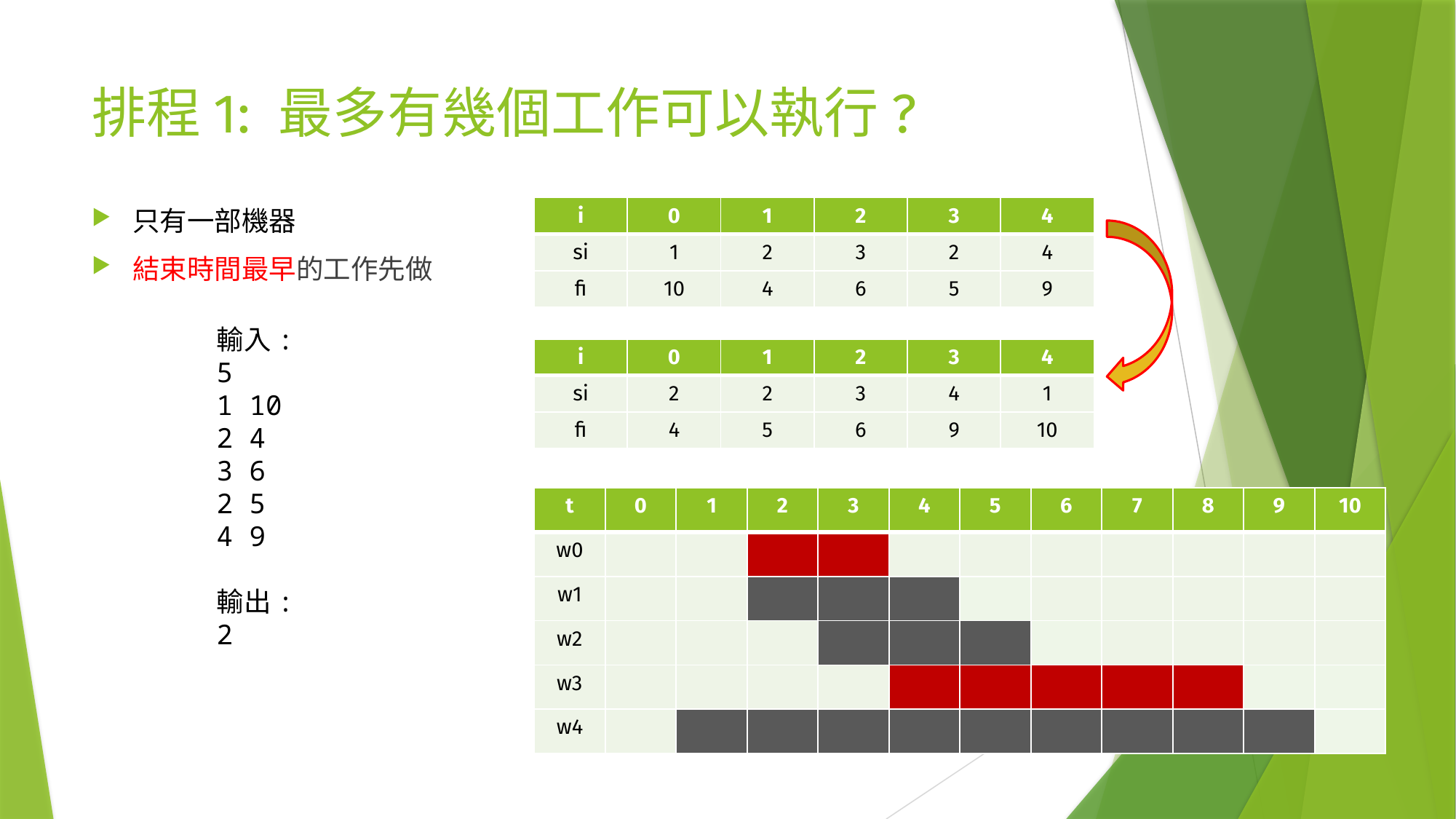

# 排程1: 最多有幾個工作可以執行?
| i | 0 | 1 | 2 | 3 | 4 |
| --- | --- | --- | --- | --- | --- |
| si | 1 | 2 | 3 | 2 | 4 |
| fi | 10 | 4 | 6 | 5 | 9 |
只有一部機器
結束時間最早的工作先做

輸入:﻿
5
1 10
2 4
3 6
2 5
4 9

輸出:
2
| i | 0 | 1 | 2 | 3 | 4 |
| --- | --- | --- | --- | --- | --- |
| si | 2 | 2 | 3 | 4 | 1 |
| fi | 4 | 5 | 6 | 9 | 10 |
| t | 0 | 1 | 2 | 3 | 4 | 5 | 6 | 7 | 8 | 9 | 10 |
| --- | --- | --- | --- | --- | --- | --- | --- | --- | --- | --- | --- |
| w0 |  |  |  |  |  |  |  |  |  |  |  |
| w1 |  |  |  |  |  |  |  |  |  |  |  |
| w2 |  |  |  |  |  |  |  |  |  |  |  |
| w3 |  |  |  |  |  |  |  |  |  |  |  |
| w4 |  |  |  |  |  |  |  |  |  |  |  |